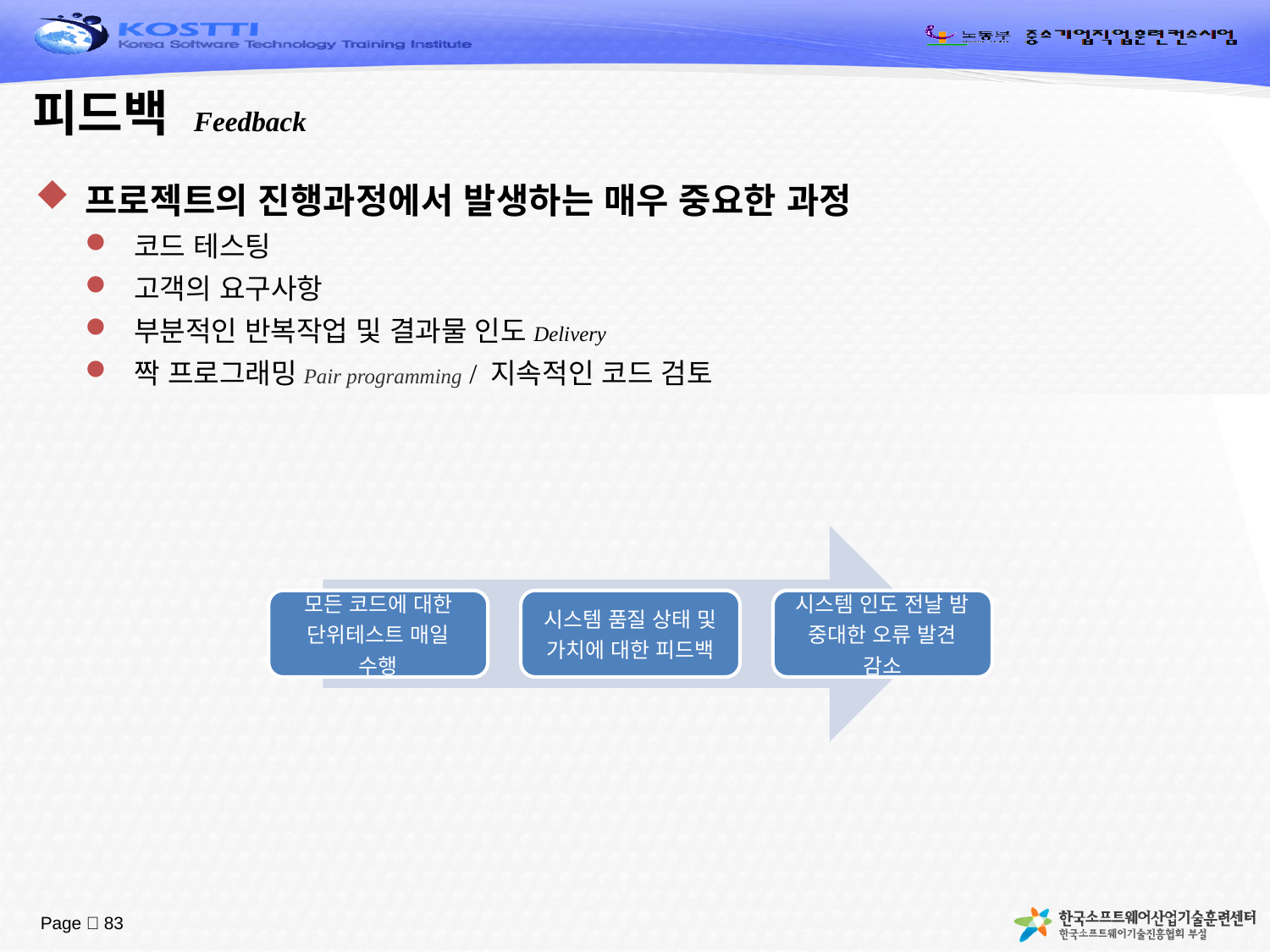

# 피드백 Feedback
프로젝트의 진행과정에서 발생하는 매우 중요한 과정
코드 테스팅
고객의 요구사항
부분적인 반복작업 및 결과물 인도Delivery
짝 프로그래밍Pair programming / 지속적인 코드 검토

모든 코드에 대한
단위테스트 매일 수행
시스템 품질 상태 및
가치에 대한 피드백
시스템 인도 전날 밤
중대한 오류 발견 감소